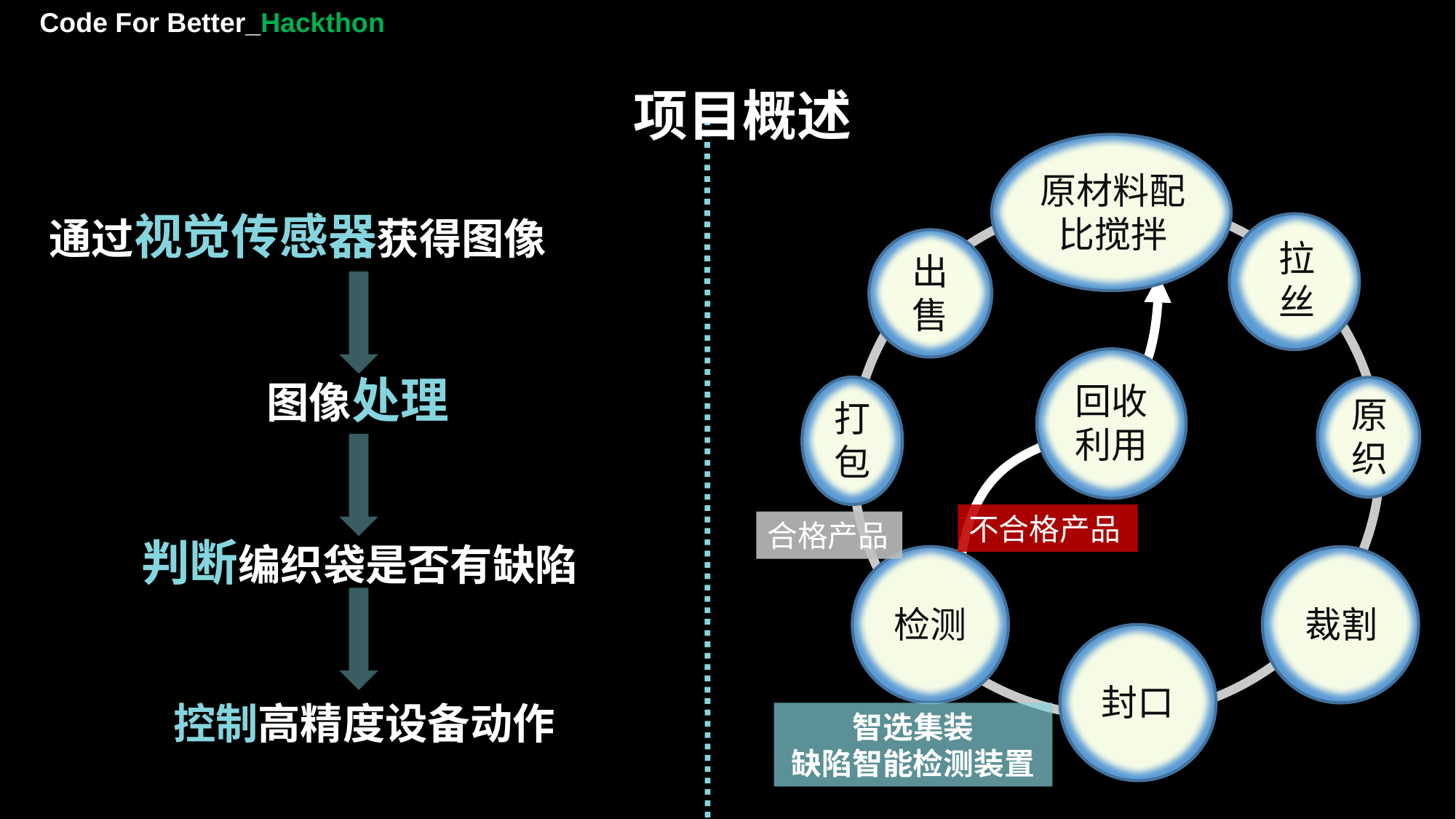

Code For Better_Hackthon
项目概述
原材料配比搅拌

通过视觉传感器获得图像

拉丝

出售

图像处理
回收
利用

打包

原织

判断编织袋是否有缺陷
不合格产品
合格产品
检测

裁割

封口

控制高精度设备动作
智选集装
缺陷智能检测装置